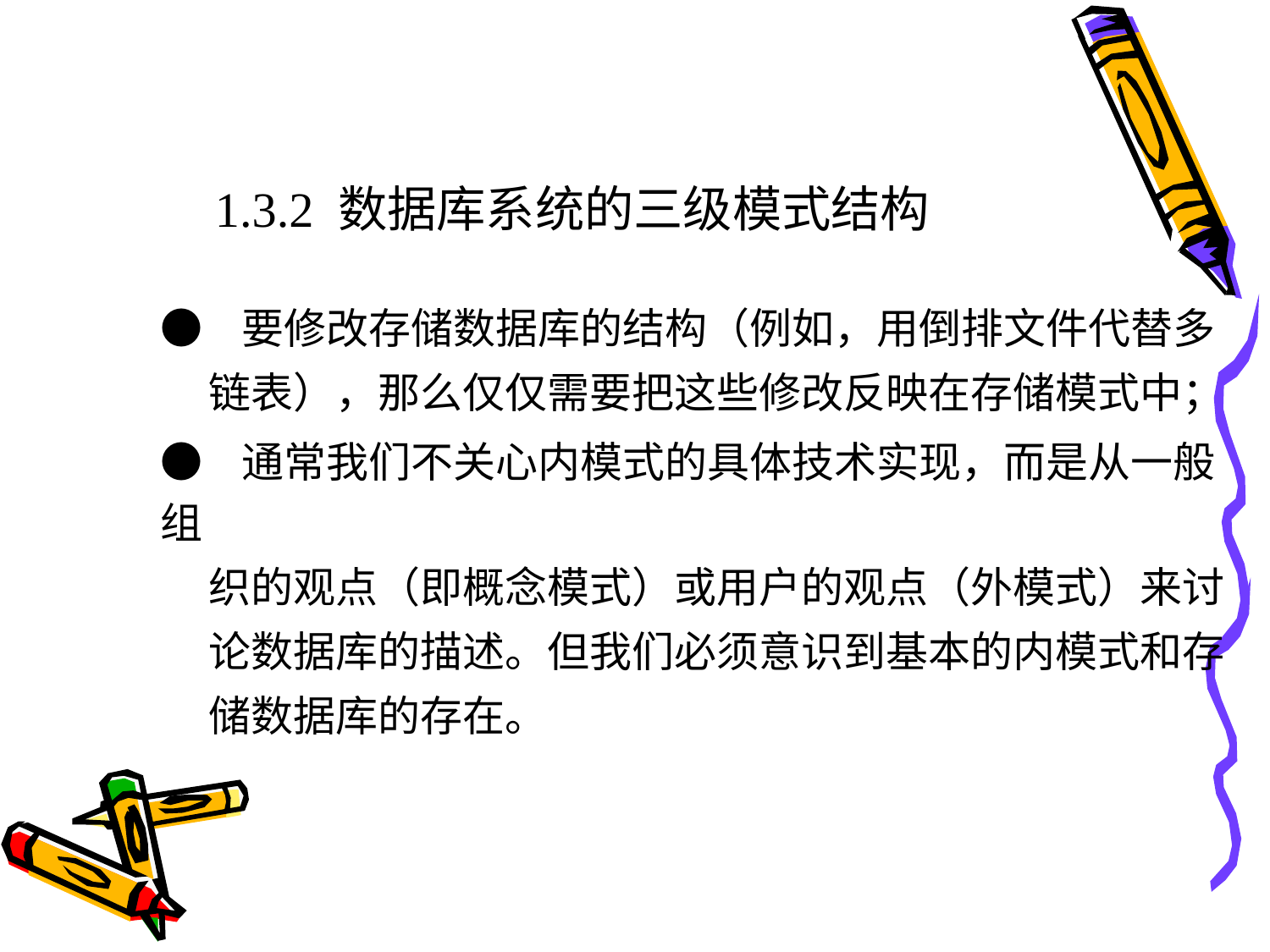

# 1.3.2 数据库系统的三级模式结构
●   要修改存储数据库的结构（例如，用倒排文件代替多
    链表），那么仅仅需要把这些修改反映在存储模式中；
●   通常我们不关心内模式的具体技术实现，而是从一般组
    织的观点（即概念模式）或用户的观点（外模式）来讨
    论数据库的描述。但我们必须意识到基本的内模式和存
    储数据库的存在。